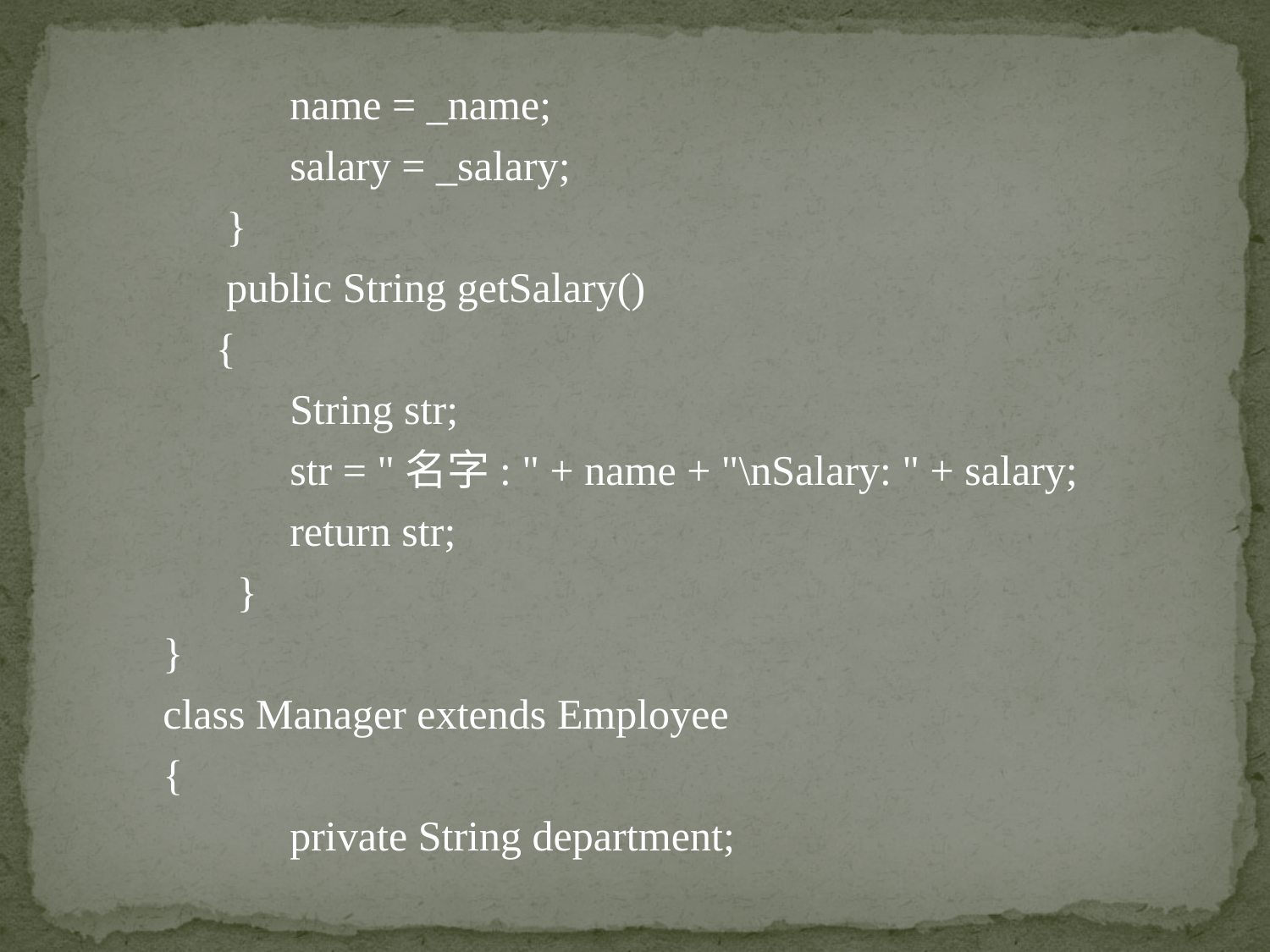

name = _name;
	salary = _salary;
      }
      public String getSalary()
     {
	String str;
	str = "名字: " + name + "\nSalary: " + salary;
       	return str;
       }
}
class Manager extends Employee
{
	private String department;